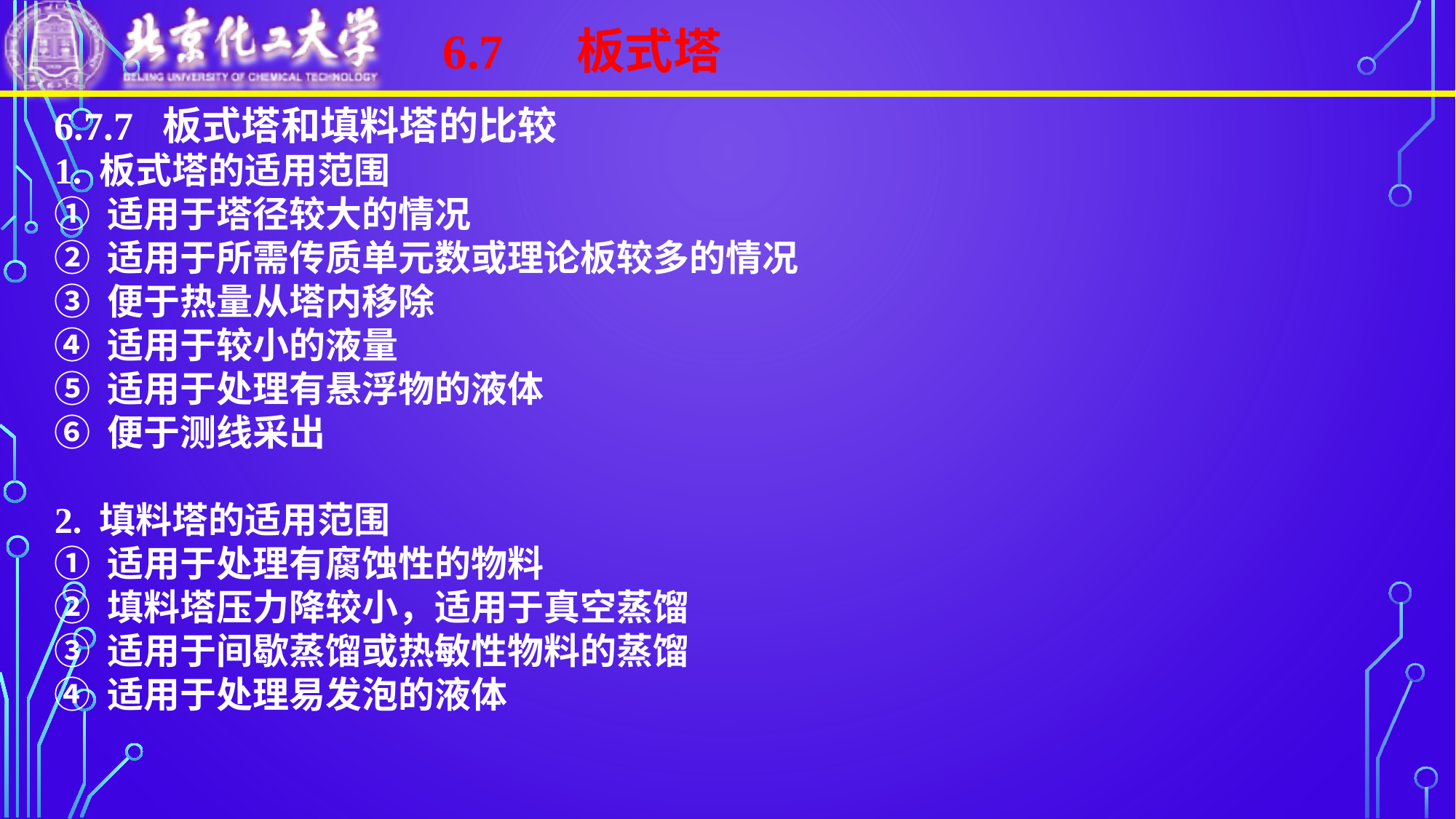

6.7     板式塔
6.7.7  板式塔和填料塔的比较
1. 板式塔的适用范围
① 适用于塔径较大的情况
② 适用于所需传质单元数或理论板较多的情况
③ 便于热量从塔内移除
④ 适用于较小的液量
⑤ 适用于处理有悬浮物的液体
⑥ 便于测线采出

2. 填料塔的适用范围
① 适用于处理有腐蚀性的物料
② 填料塔压力降较小，适用于真空蒸馏
③ 适用于间歇蒸馏或热敏性物料的蒸馏
④ 适用于处理易发泡的液体